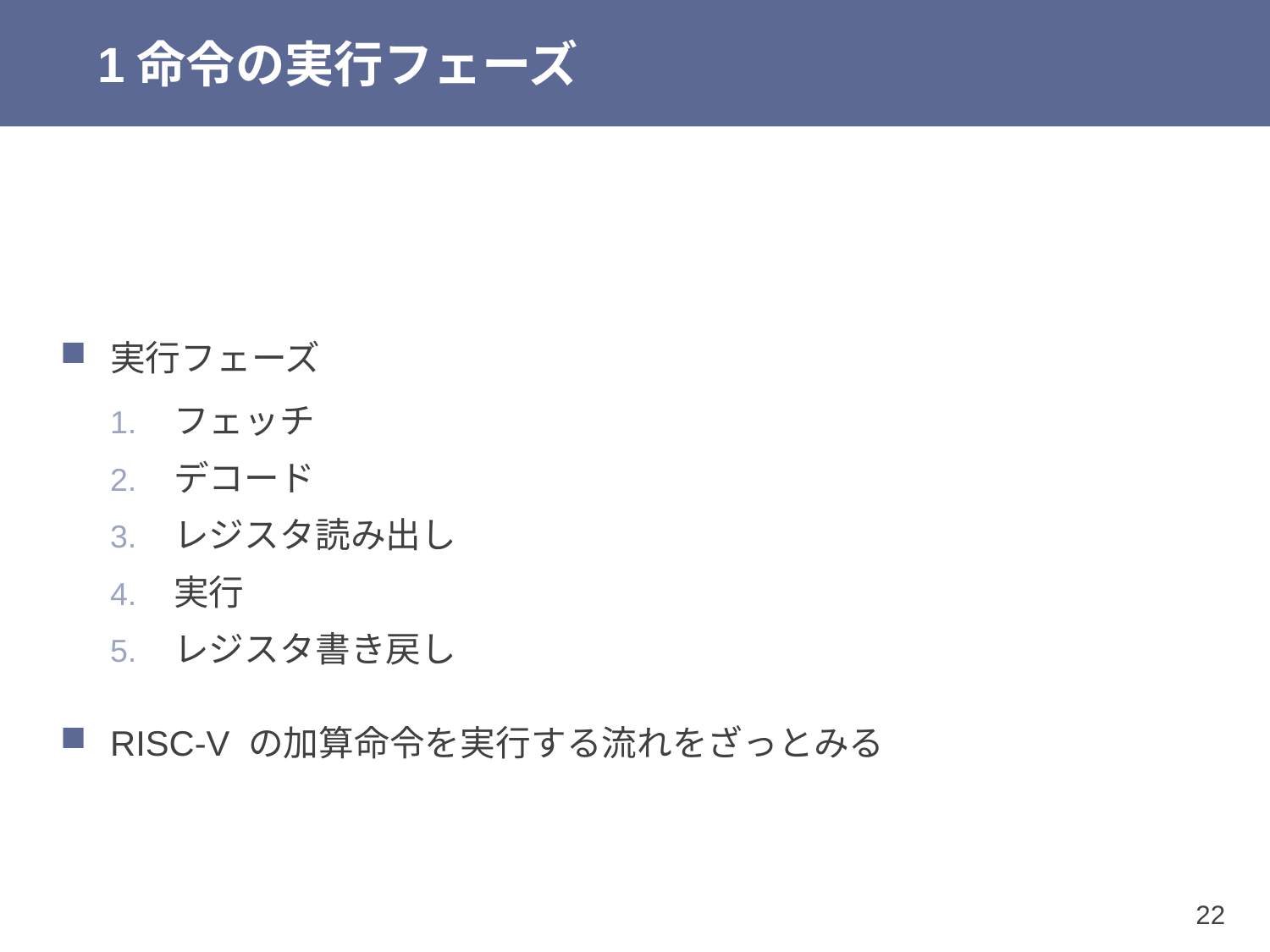

# 1命令の実行フェーズ
実行フェーズ
フェッチ
デコード
レジスタ読み出し
実行
レジスタ書き戻し
RISC-V の加算命令を実行する流れをざっとみる